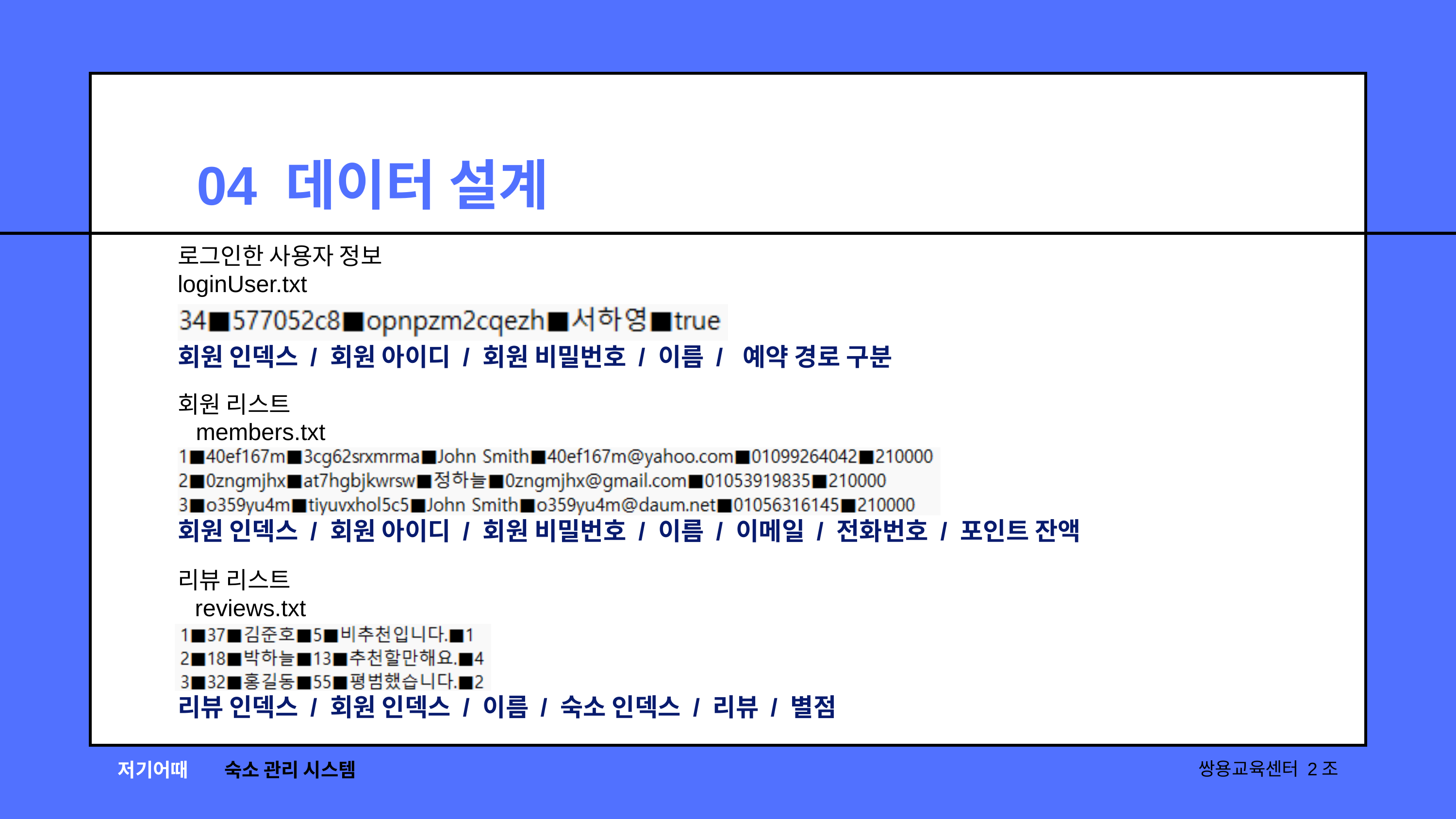

04 데이터 설계

로그인한 사용자 정보
loginUser.txt

회원 인덱스 / 회원 아이디 / 회원 비밀번호 / 이름 /  예약 경로 구분
회원 리스트
members.txt

회원 인덱스 / 회원 아이디 / 회원 비밀번호 / 이름 / 이메일 / 전화번호 / 포인트 잔액
리뷰 리스트
reviews.txt

리뷰 인덱스 / 회원 인덱스 / 이름 / 숙소 인덱스 / 리뷰 / 별점
저기어때
숙소 관리 시스템
쌍용교육센터 2조